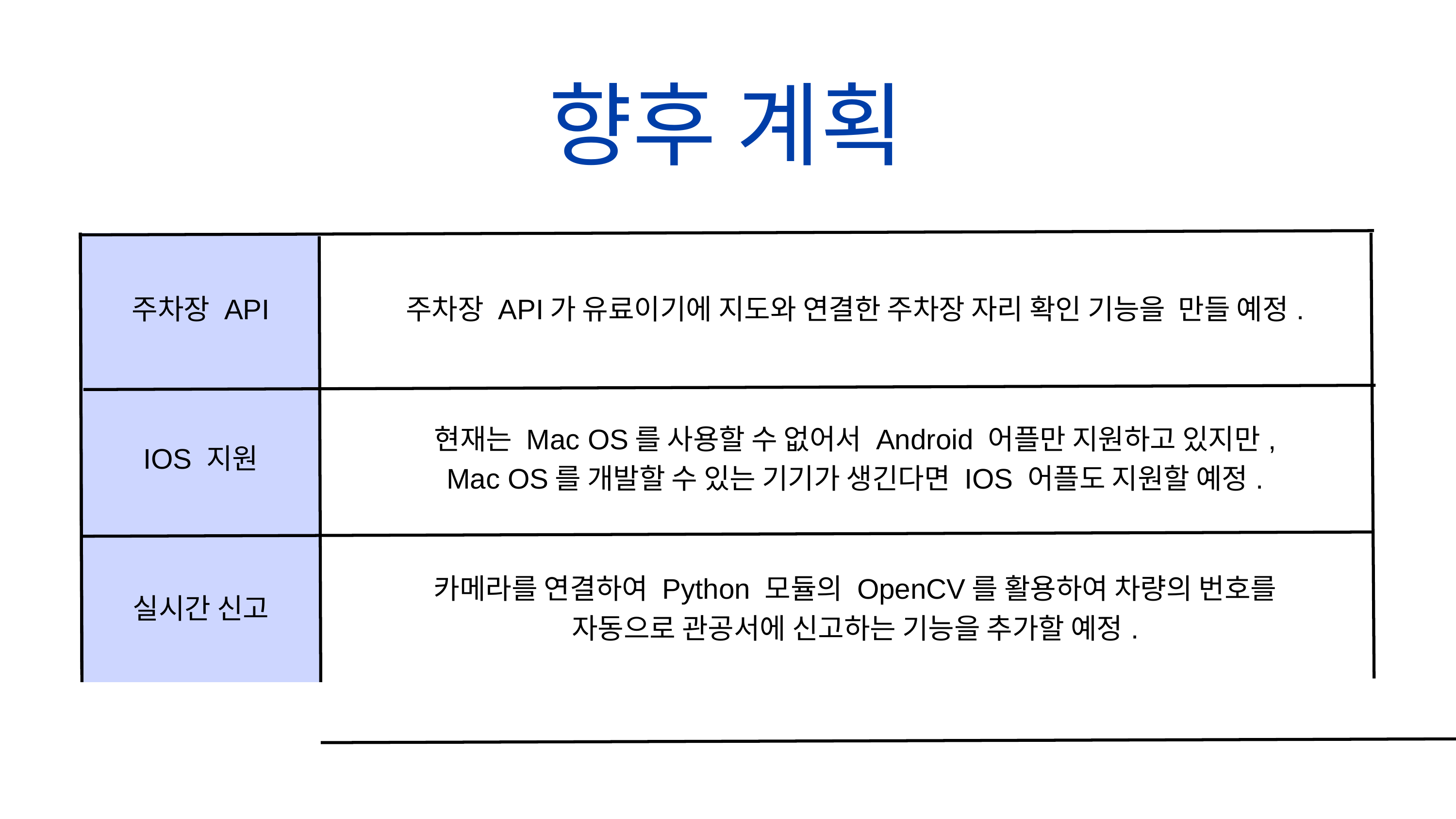

향후 계획

| 주차장 API | 주차장 API가 유료이기에 지도와 연결한 주차장 자리 확인 기능을 만들 예정. |
| --- | --- |
| IOS 지원 | 현재는 Mac OS를 사용할 수 없어서 Android 어플만 지원하고 있지만, Mac OS를 개발할 수 있는 기기가 생긴다면 IOS 어플도 지원할 예정. |
| 실시간 신고 | 카메라를 연결하여 Python 모듈의 OpenCV를 활용하여 차량의 번호를 자동으로 관공서에 신고하는 기능을 추가할 예정. |